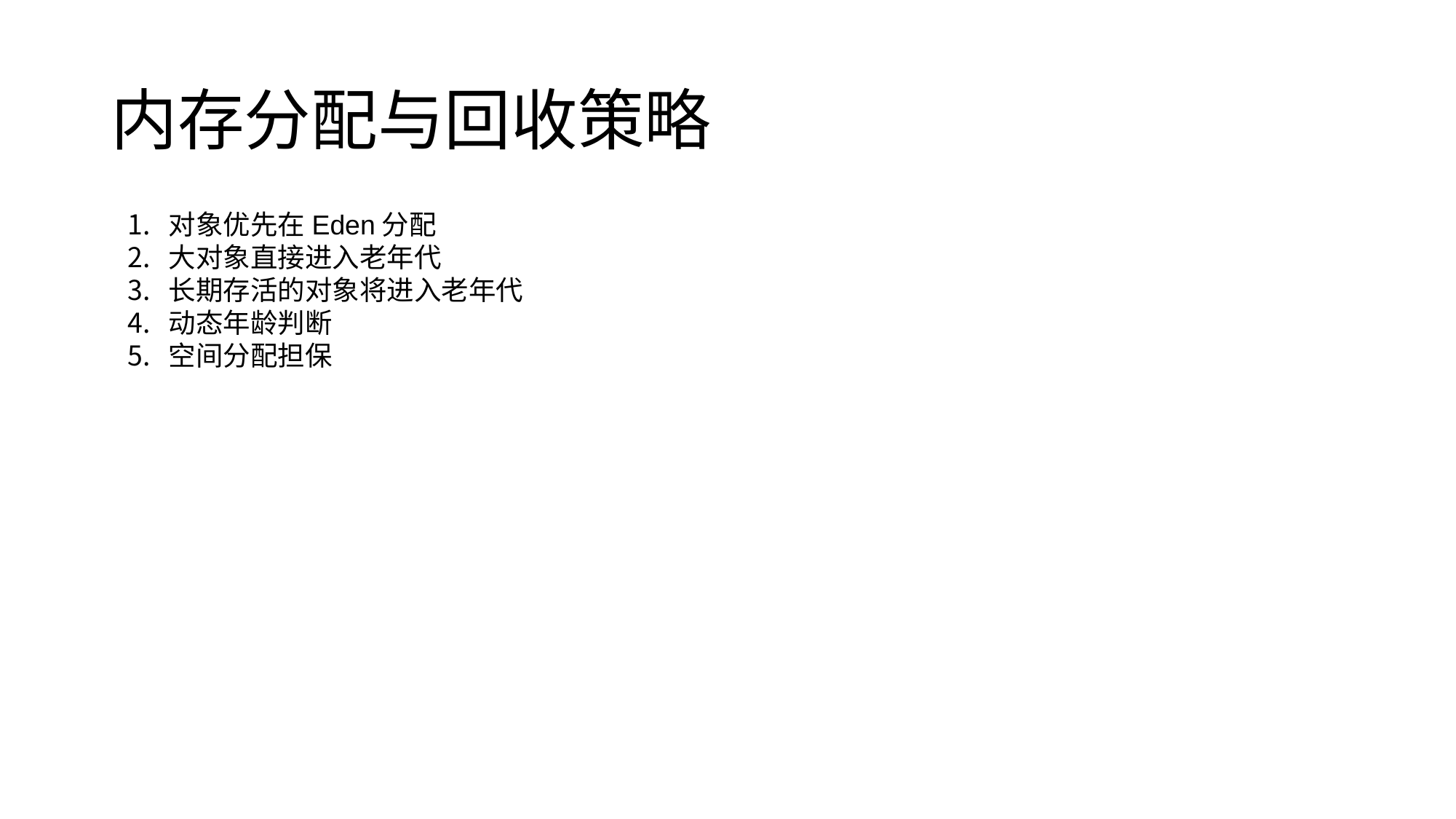

# 内存分配与回收策略
对象优先在Eden分配
大对象直接进入老年代
长期存活的对象将进入老年代
动态年龄判断
空间分配担保